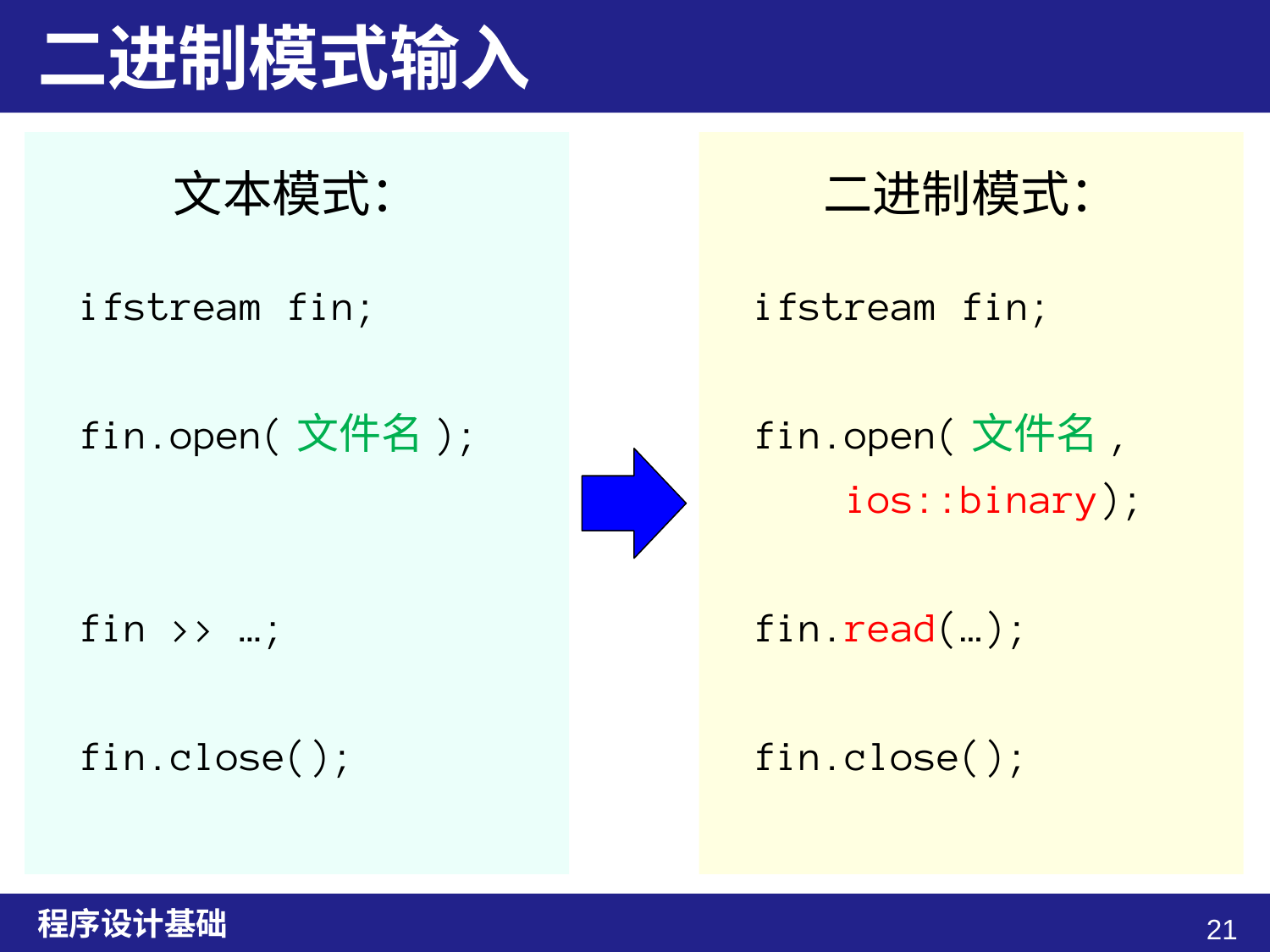

# 二进制模式输入

文本模式：

ifstream fin;

fin.open(文件名);

fin >> …;

fin.close();
二进制模式：

ifstream fin;

fin.open(文件名,
    ios::binary);

fin.read(…);

fin.close();